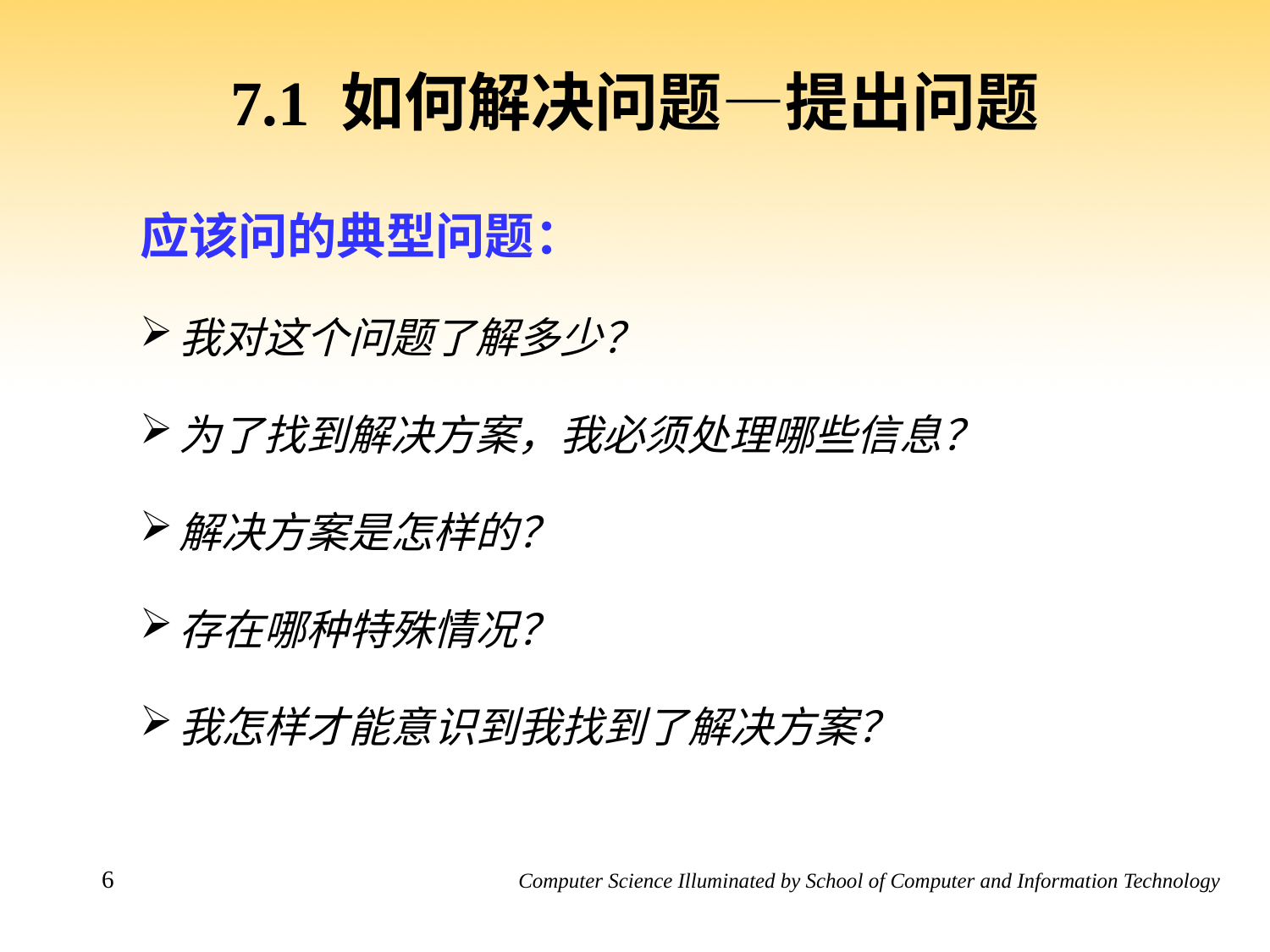

# 7.1 如何解决问题—提出问题
应该问的典型问题：
我对这个问题了解多少？
为了找到解决方案，我必须处理哪些信息？
解决方案是怎样的？
存在哪种特殊情况？
我怎样才能意识到我找到了解决方案？
6